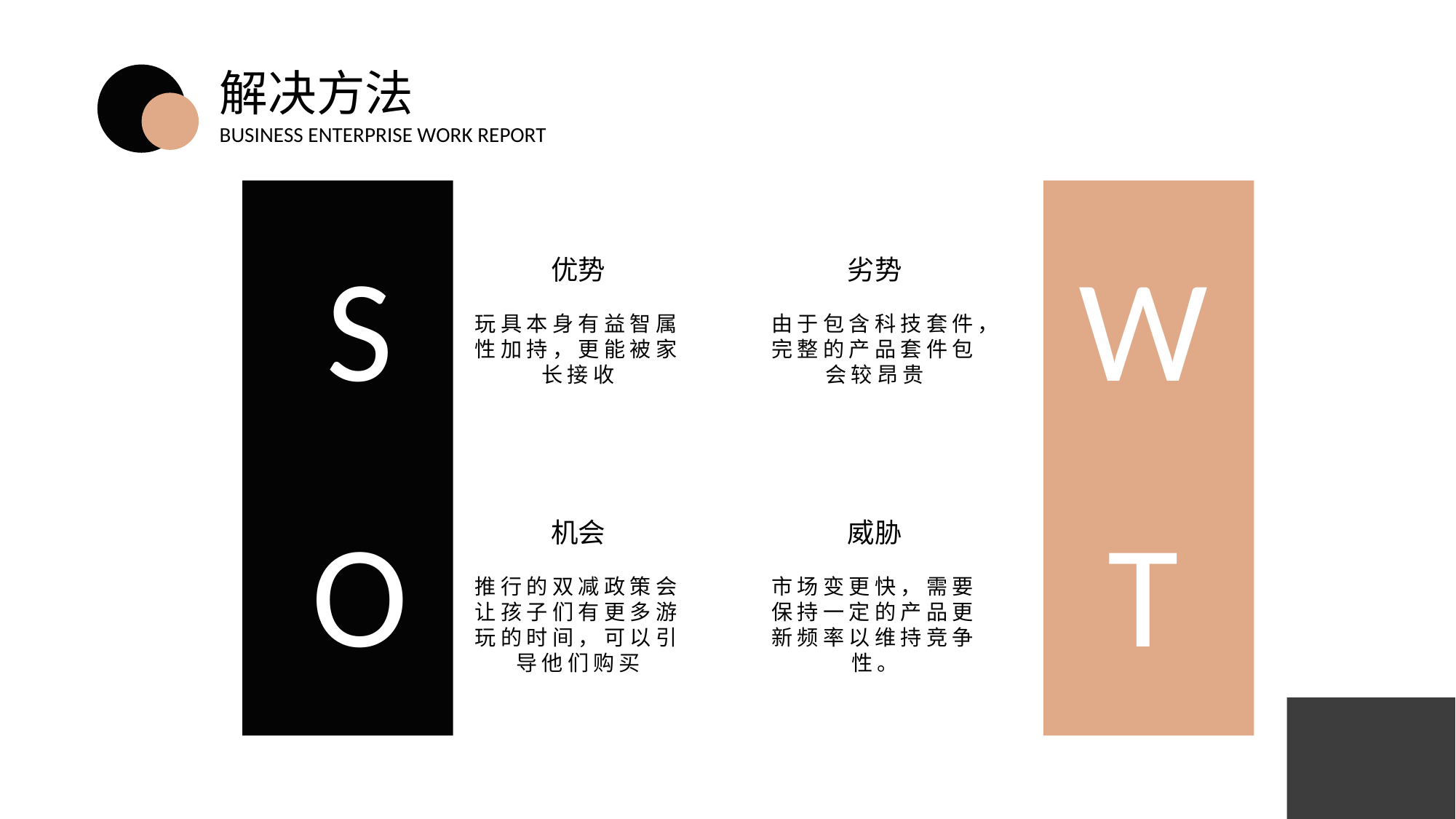

解决方法
BUSINESS ENTERPRISE WORK REPORT

S
W
优势
劣势

玩具本身有益智属性加持，更能被家长接收

由于包含科技套件，完整的产品套件包会较昂贵
O
T
机会
威胁

推行的双减政策会让孩子们有更多游玩的时间，可以引导他们购买

市场变更快，需要保持一定的产品更新频率以维持竞争性。